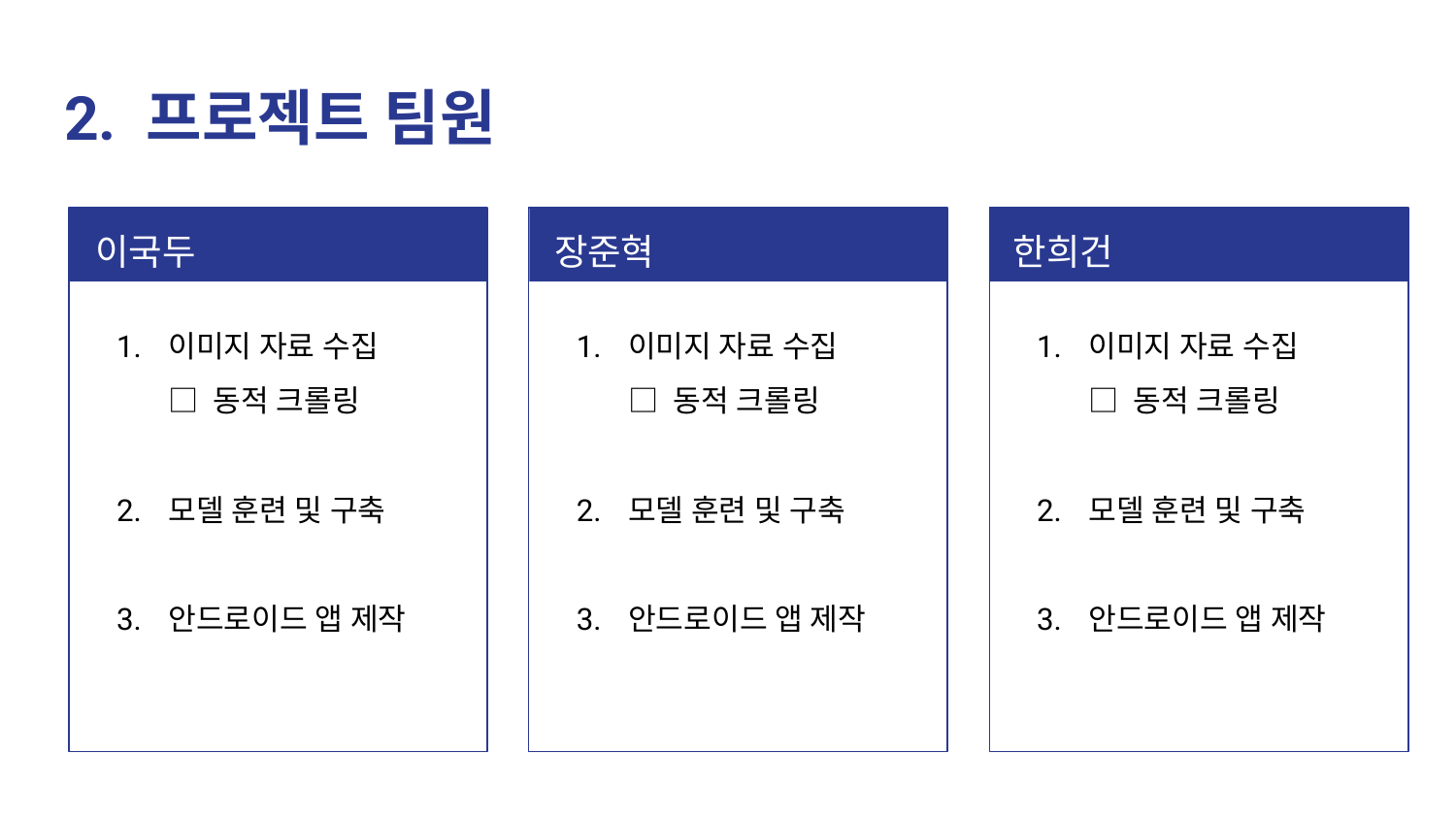

# 2. 프로젝트 팀원

이국두

장준혁

한희건
이미지 자료 수집
□ 동적 크롤링

모델 훈련 및 구축

안드로이드 앱 제작
이미지 자료 수집
□ 동적 크롤링

모델 훈련 및 구축

안드로이드 앱 제작
이미지 자료 수집
□ 동적 크롤링

모델 훈련 및 구축

안드로이드 앱 제작